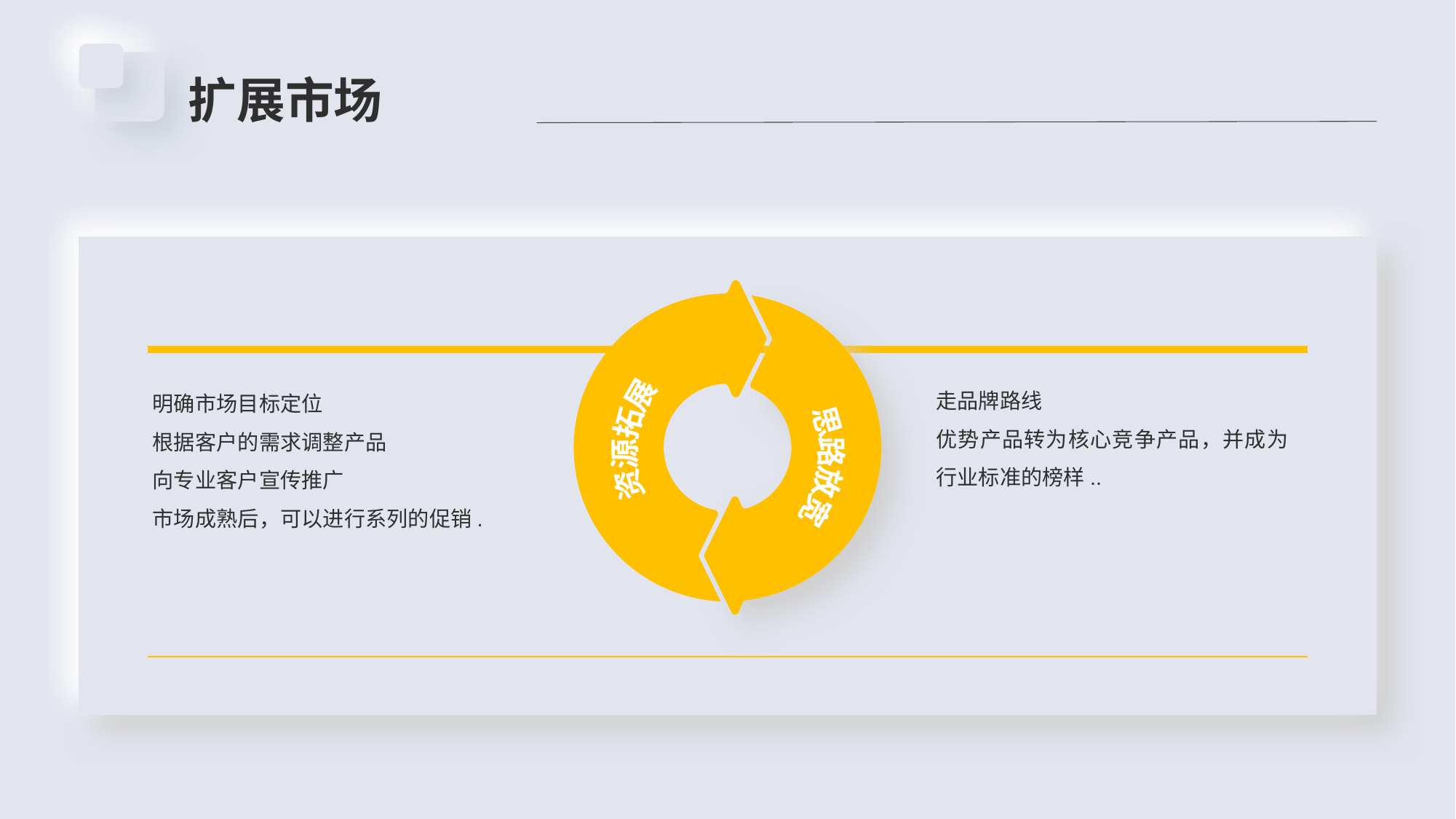

扩展市场

思路放宽
资源拓展
走品牌路线
优势产品转为核心竞争产品，并成为行业标准的榜样..
明确市场目标定位
根据客户的需求调整产品
向专业客户宣传推广
市场成熟后，可以进行系列的促销.